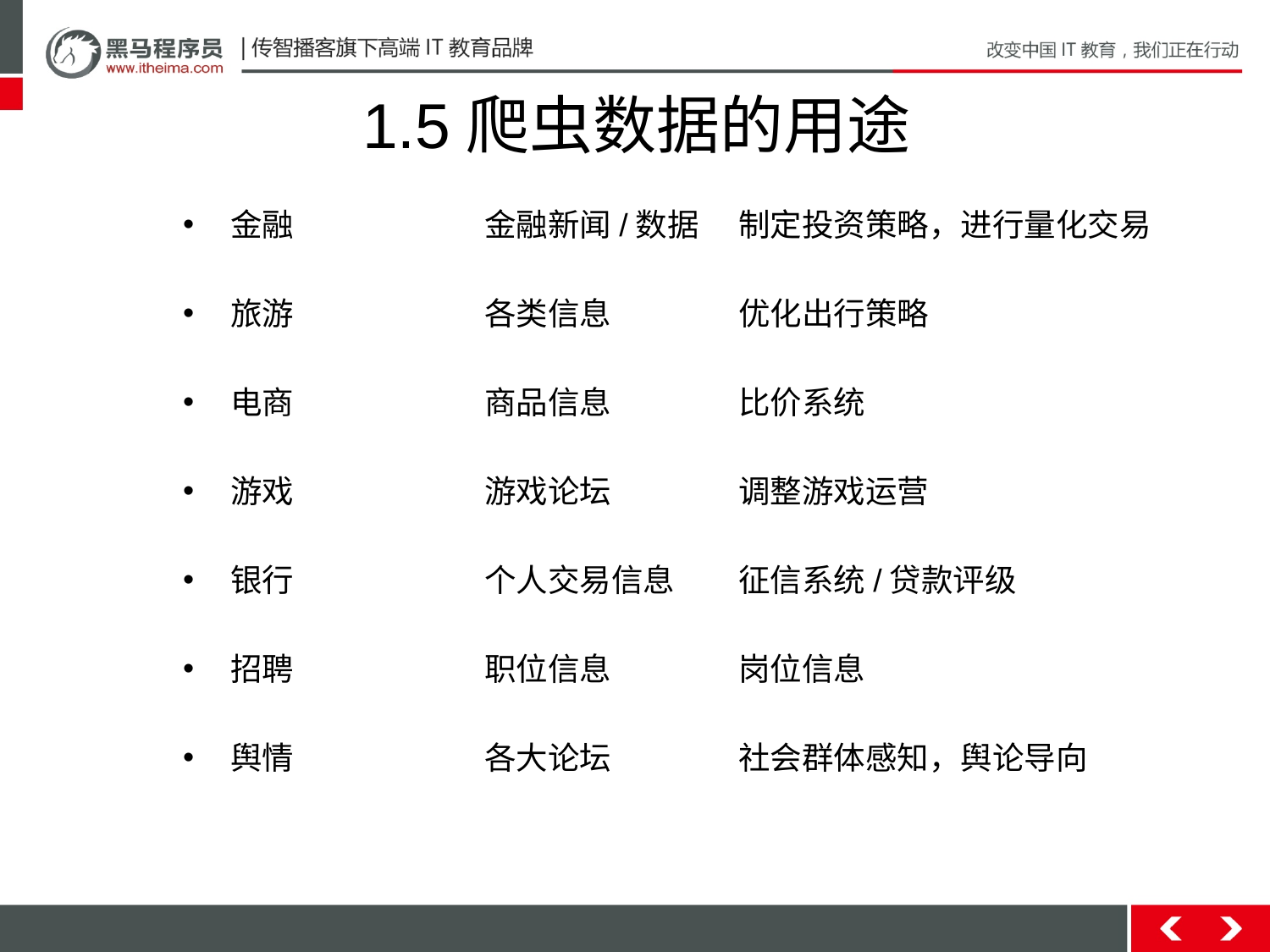

# 1.5爬虫数据的用途
金融		金融新闻/数据	制定投资策略，进行量化交易

旅游		各类信息	优化出行策略

电商		商品信息	比价系统

游戏		游戏论坛	调整游戏运营

银行		个人交易信息	征信系统/贷款评级

招聘		职位信息	岗位信息

舆情		各大论坛	社会群体感知，舆论导向